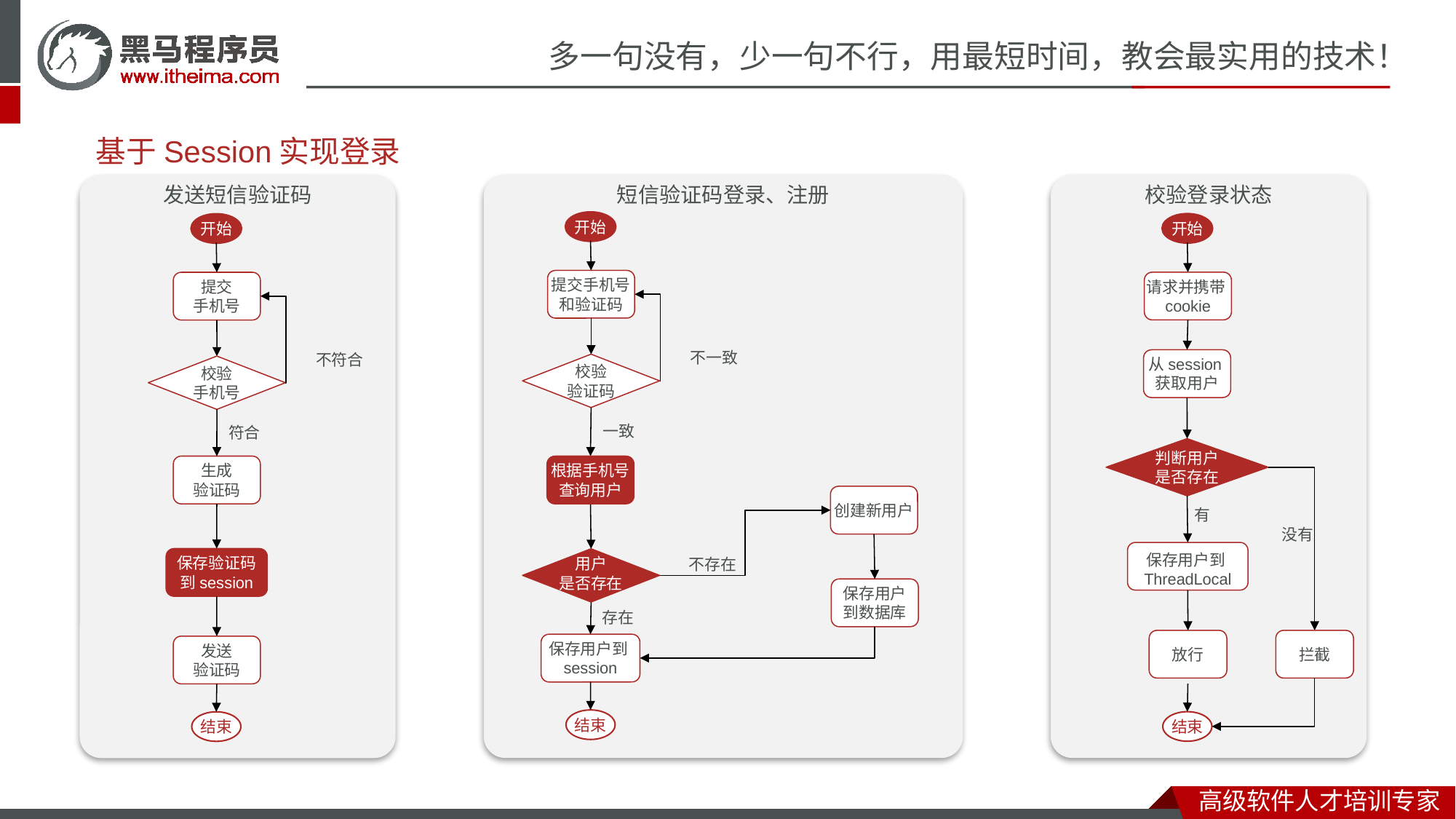

# 基于Session实现登录
短信验证码登录、注册
校验登录状态
发送短信验证码
开始
开始
开始
提交手机号和验证码
请求并携带cookie
提交
手机号
不一致
不符合
从session获取用户
校验
验证码
校验
手机号
一致
符合
判断用户
是否存在
生成
验证码
根据手机号查询用户
创建新用户
有
没有
保存用户到ThreadLocal
保存验证码
到session
用户
是否存在
不存在
保存用户
到数据库
存在
放行
拦截
保存用户到session
发送
验证码
结束
结束
结束